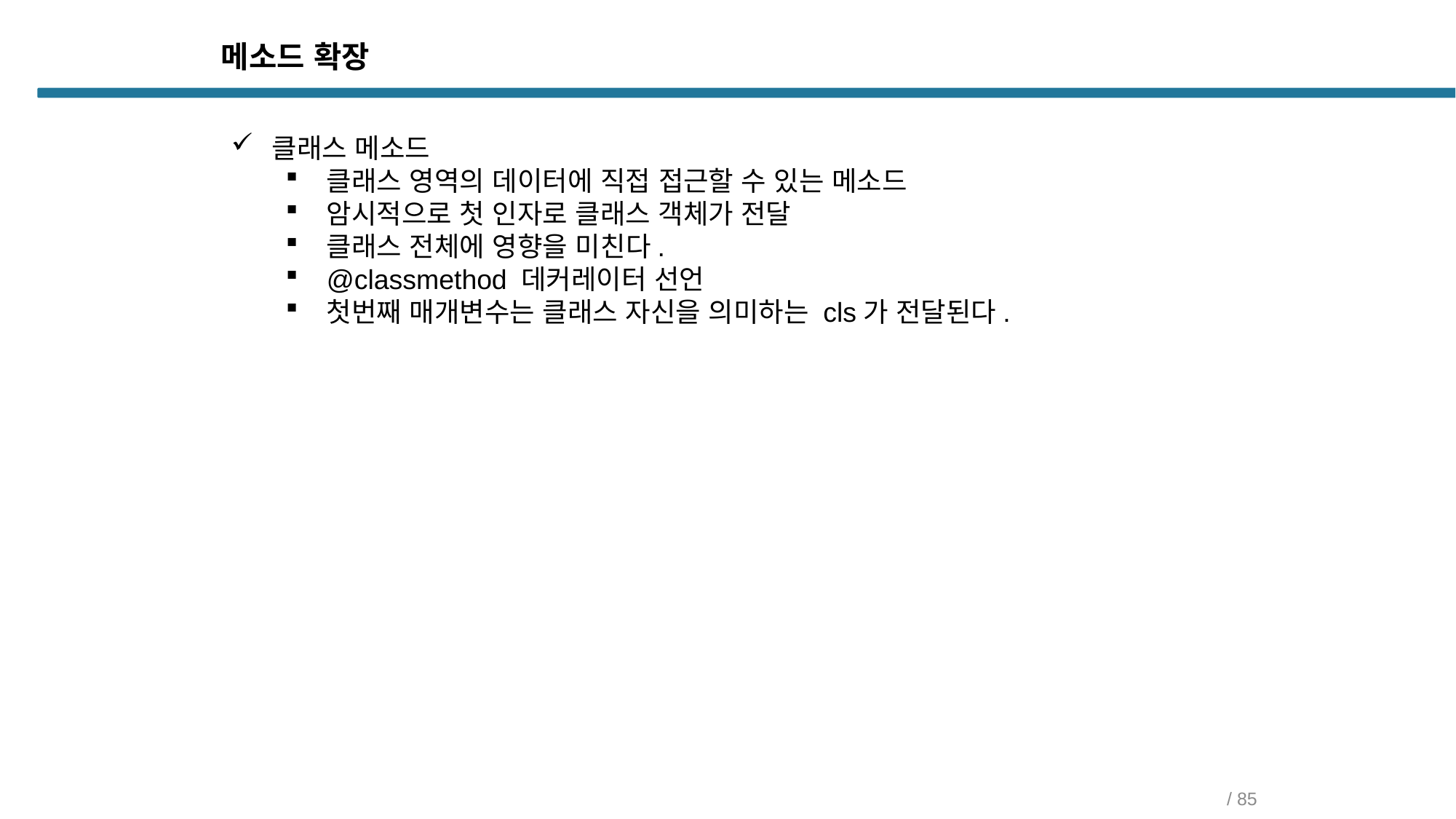

메소드 확장
클래스 메소드
클래스 영역의 데이터에 직접 접근할 수 있는 메소드
암시적으로 첫 인자로 클래스 객체가 전달
클래스 전체에 영향을 미친다.
@classmethod 데커레이터 선언
첫번째 매개변수는 클래스 자신을 의미하는 cls가 전달된다.
/ 85